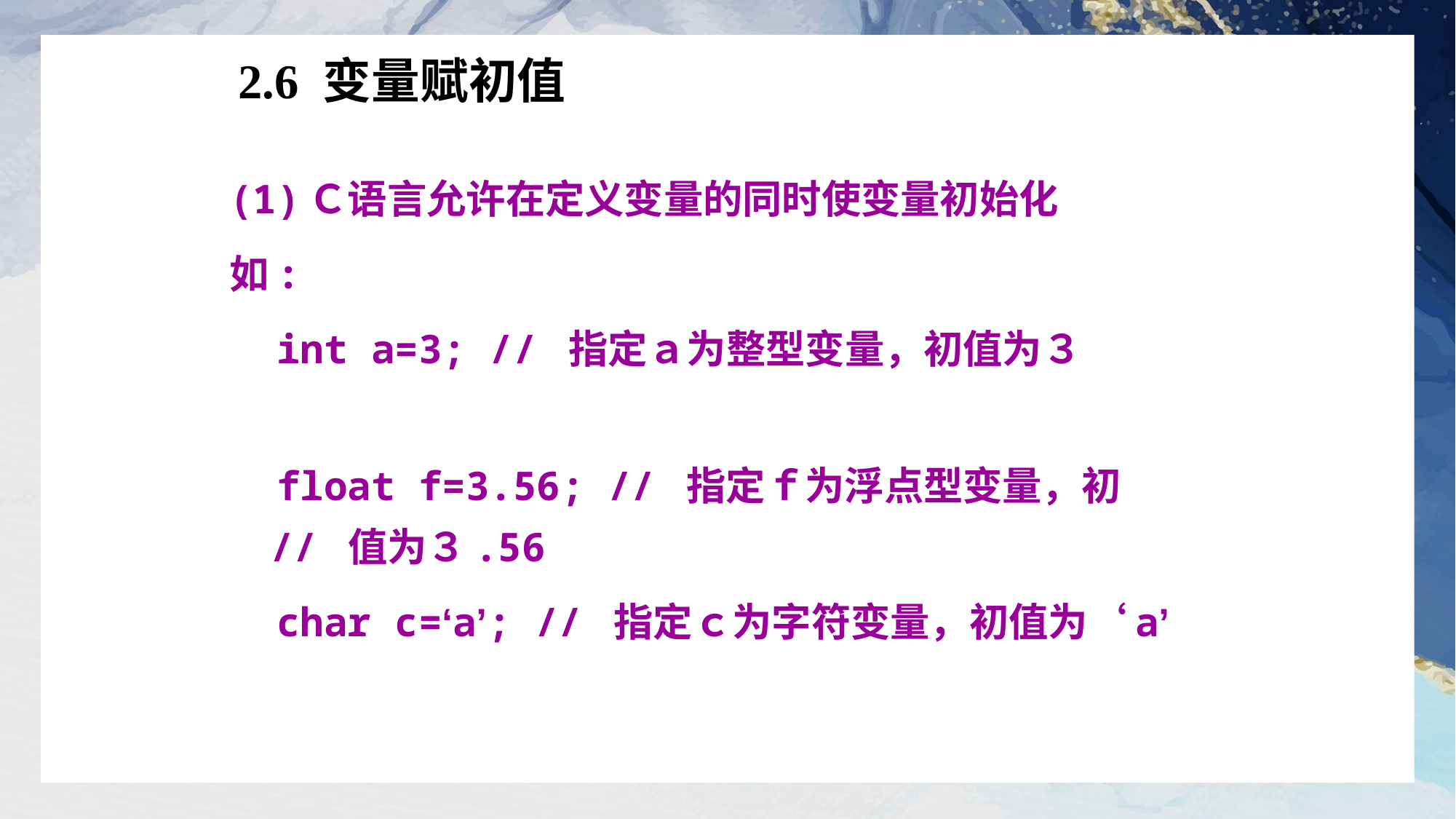

# 2.6 变量赋初值
(1)Ｃ语言允许在定义变量的同时使变量初始化
如:
  int a=3; // 指定ａ为整型变量，初值为３
  float f=3.56; // 指定ｆ为浮点型变量，初      			 //	值为３.56
  char c=‘a’; // 指定ｃ为字符变量，初值为‘a’